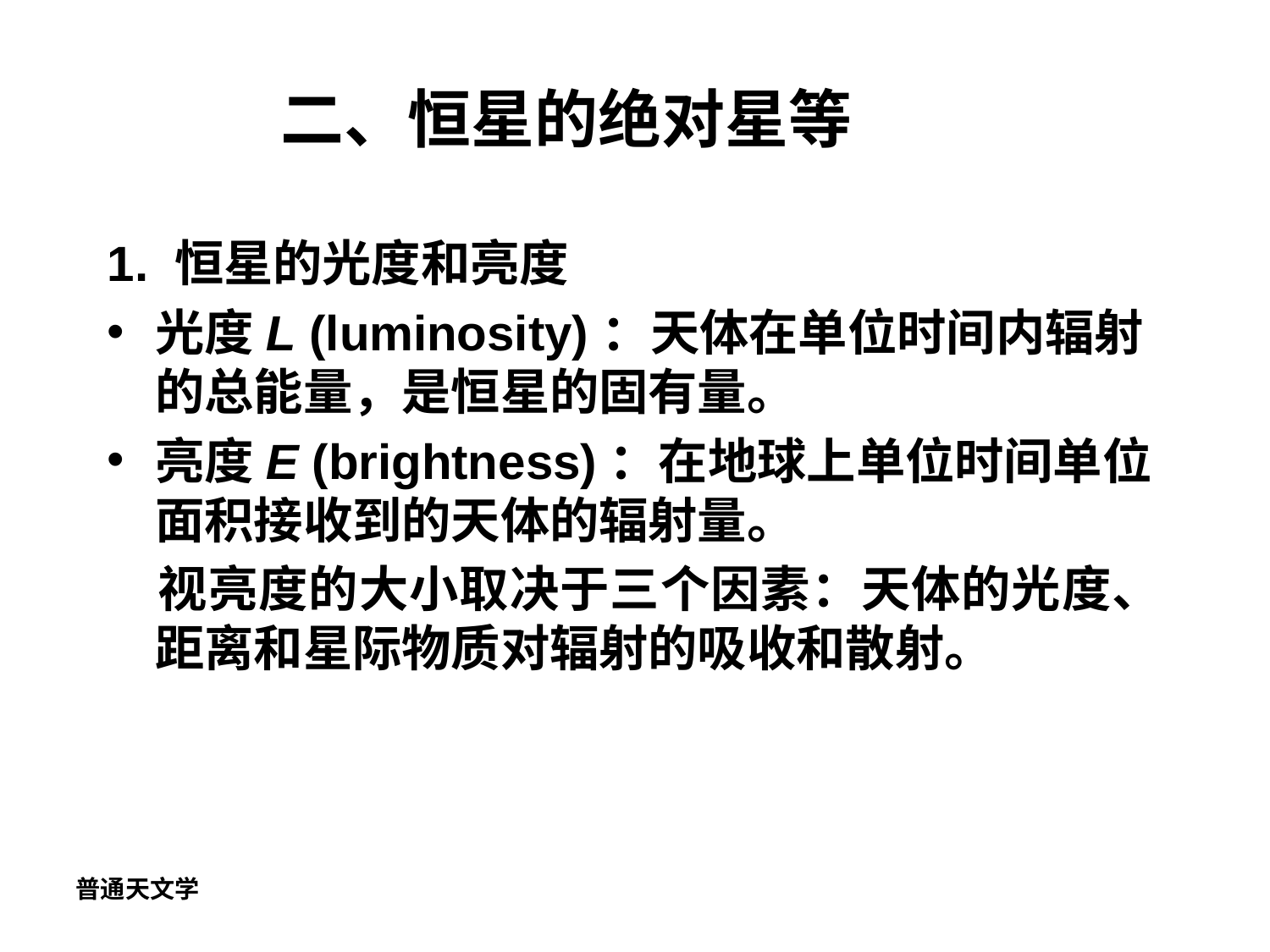

二、恒星的绝对星等

1. 恒星的光度和亮度
光度L (luminosity)：天体在单位时间内辐射的总能量，是恒星的固有量。
亮度E (brightness)：在地球上单位时间单位面积接收到的天体的辐射量。
 	视亮度的大小取决于三个因素：天体的光度、距离和星际物质对辐射的吸收和散射。
普通天文学